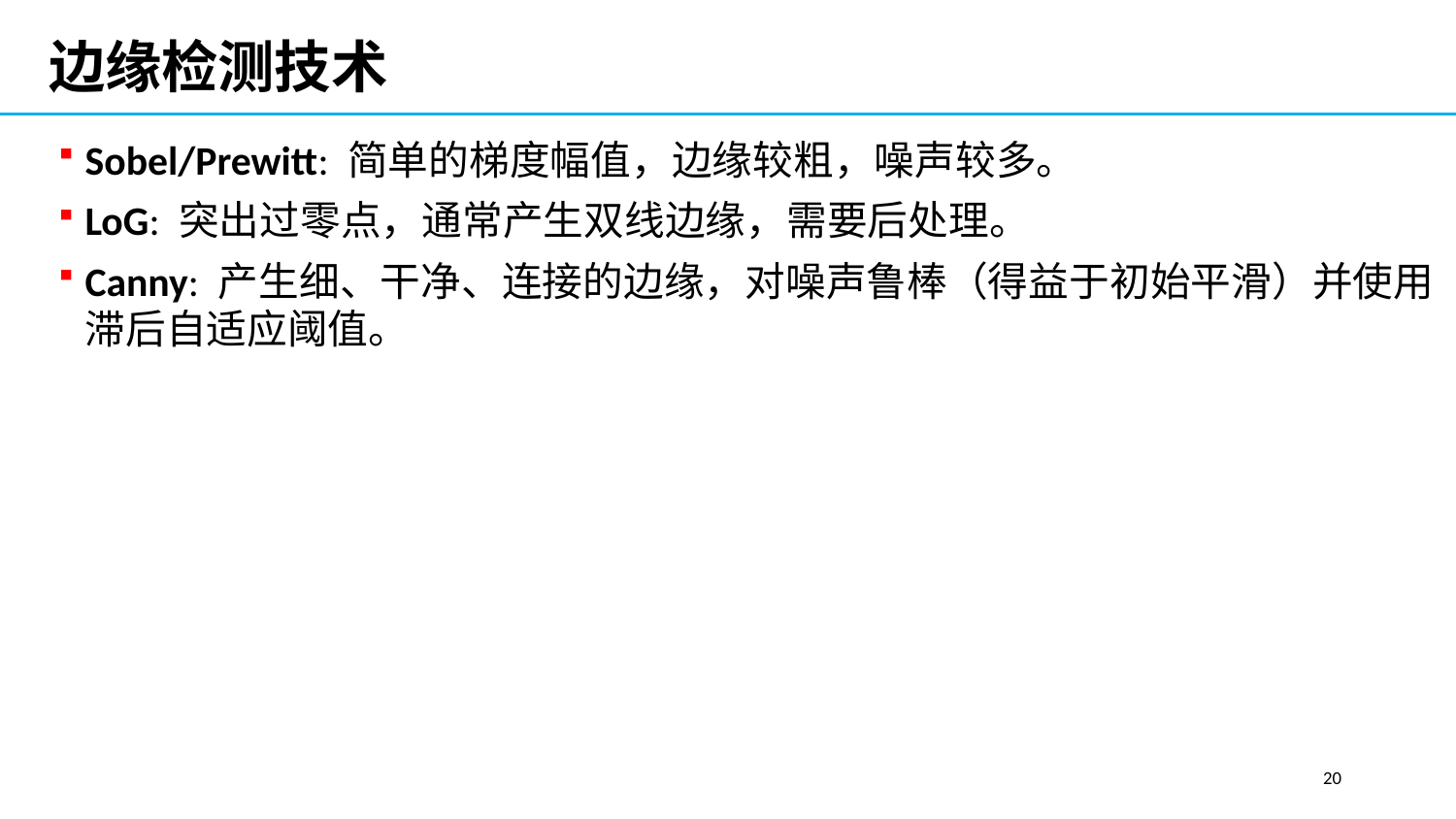

# 边缘检测技术
Sobel/Prewitt: 简单的梯度幅值，边缘较粗，噪声较多。
LoG: 突出过零点，通常产生双线边缘，需要后处理。
Canny: 产生细、干净、连接的边缘，对噪声鲁棒（得益于初始平滑）并使用滞后自适应阈值。
20